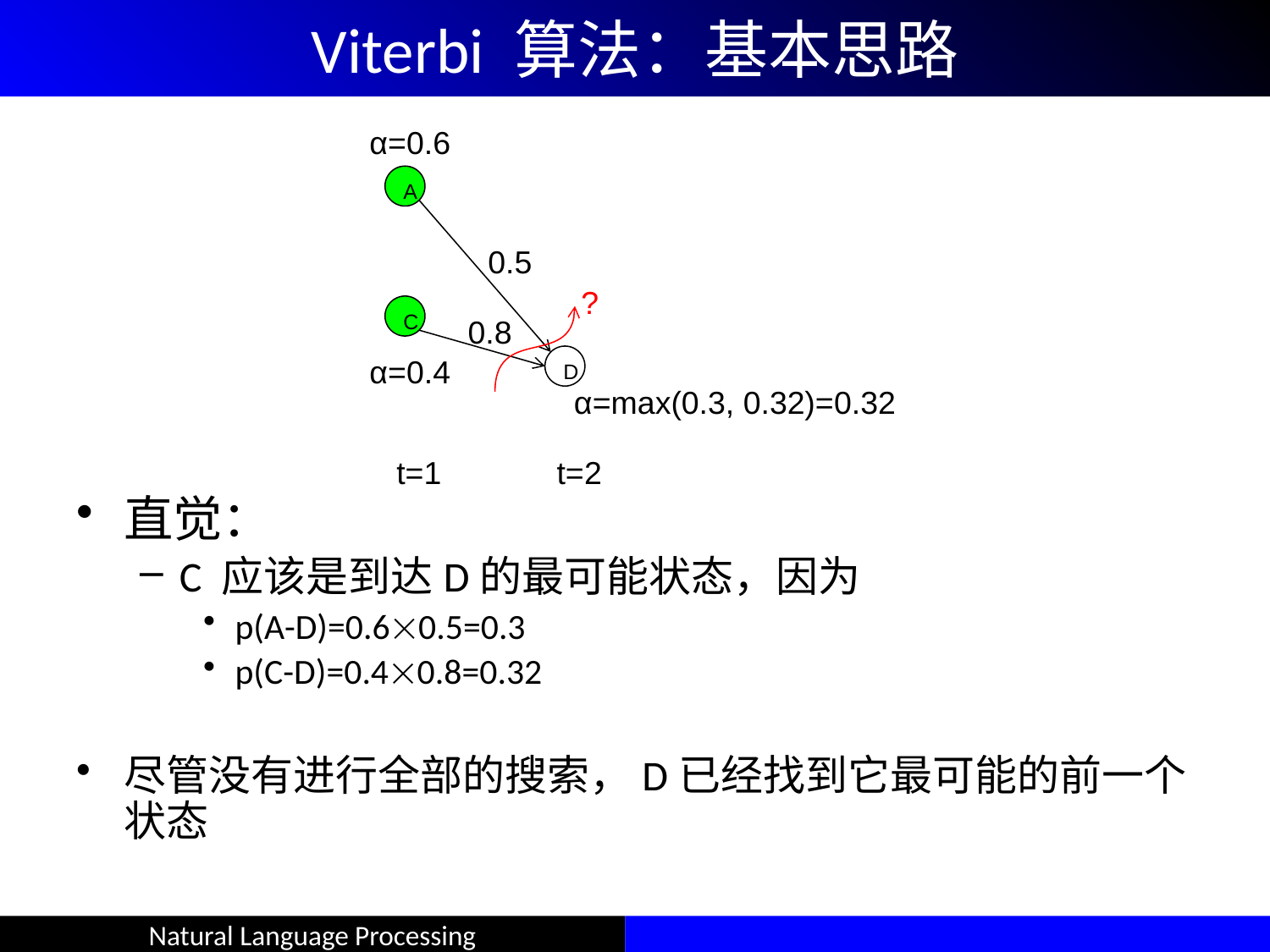

# Viterbi 算法：基本思路
α=0.6
A
0.5
C
0.8
α=0.4
D
α=max(0.3, 0.32)=0.32
 t=1             t=2

直觉：
C 应该是到达D的最可能状态，因为
p(A-D)=0.6×0.5=0.3
p(C-D)=0.4×0.8=0.32

尽管没有进行全部的搜索，D已经找到它最可能的前一个状态
?